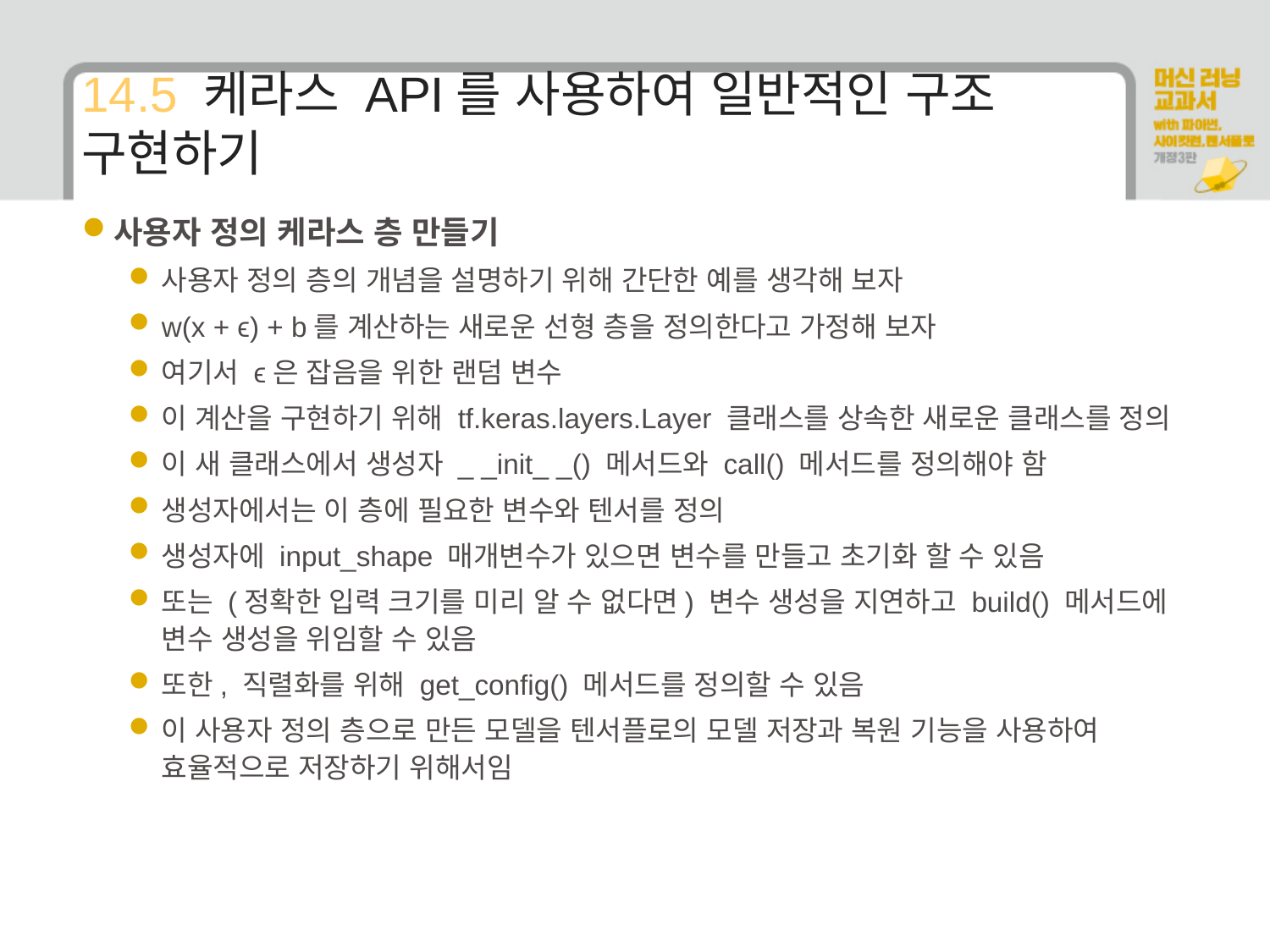

# 14.5 케라스 API를 사용하여 일반적인 구조 구현하기
사용자 정의 케라스 층 만들기
사용자 정의 층의 개념을 설명하기 위해 간단한 예를 생각해 보자
w(x + ϵ) + b를 계산하는 새로운 선형 층을 정의한다고 가정해 보자
여기서 ϵ은 잡음을 위한 랜덤 변수
이 계산을 구현하기 위해 tf.keras.layers.Layer 클래스를 상속한 새로운 클래스를 정의
이 새 클래스에서 생성자 _ _init_ _() 메서드와 call() 메서드를 정의해야 함
생성자에서는 이 층에 필요한 변수와 텐서를 정의
생성자에 input_shape 매개변수가 있으면 변수를 만들고 초기화 할 수 있음
또는 (정확한 입력 크기를 미리 알 수 없다면) 변수 생성을 지연하고 build() 메서드에 변수 생성을 위임할 수 있음
또한, 직렬화를 위해 get_config() 메서드를 정의할 수 있음
이 사용자 정의 층으로 만든 모델을 텐서플로의 모델 저장과 복원 기능을 사용하여 효율적으로 저장하기 위해서임